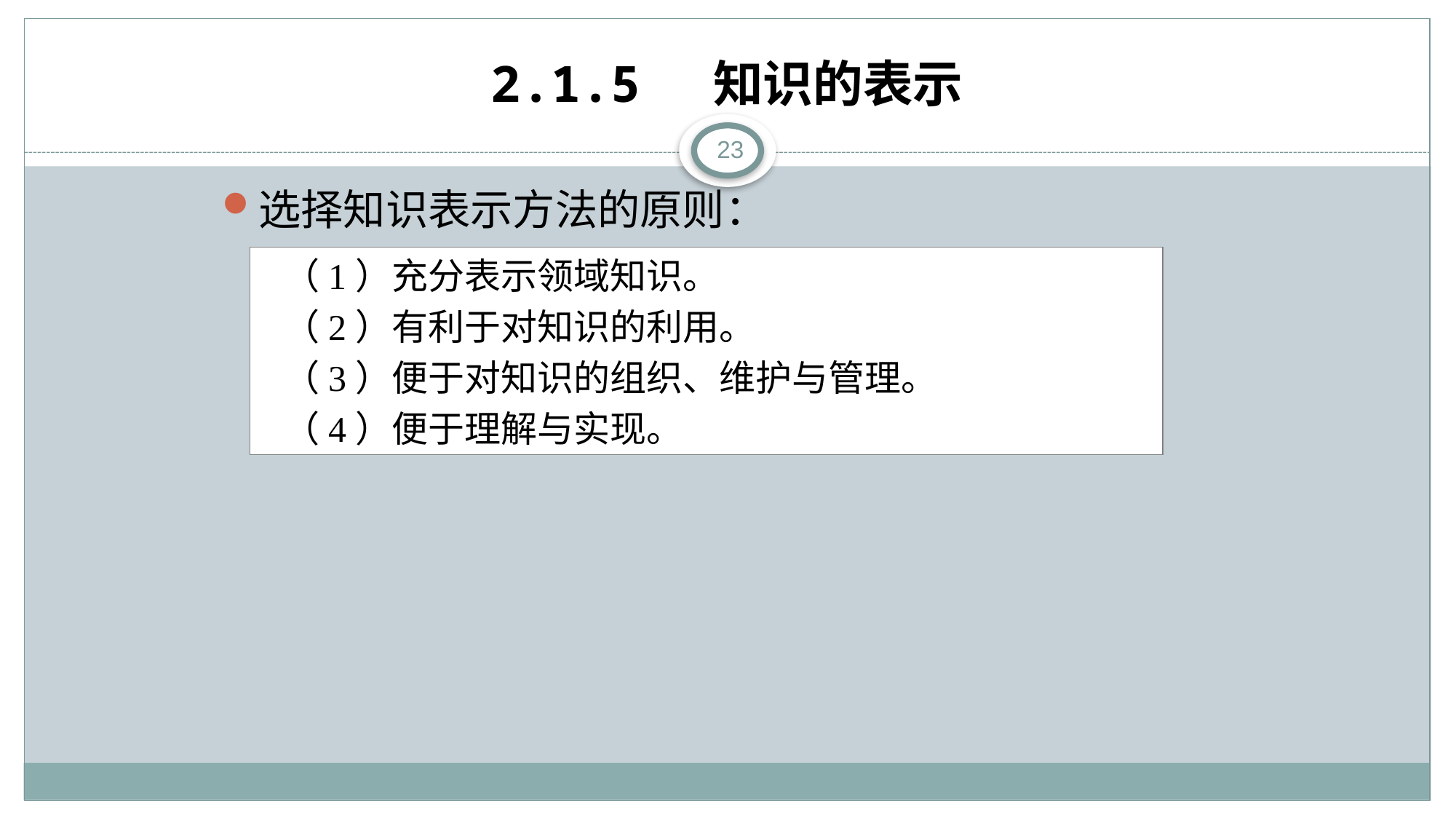

# 2.1.5  知识的表示
23
选择知识表示方法的原则：
（1）充分表示领域知识。
（2）有利于对知识的利用。
（3）便于对知识的组织、维护与管理。
（4）便于理解与实现。